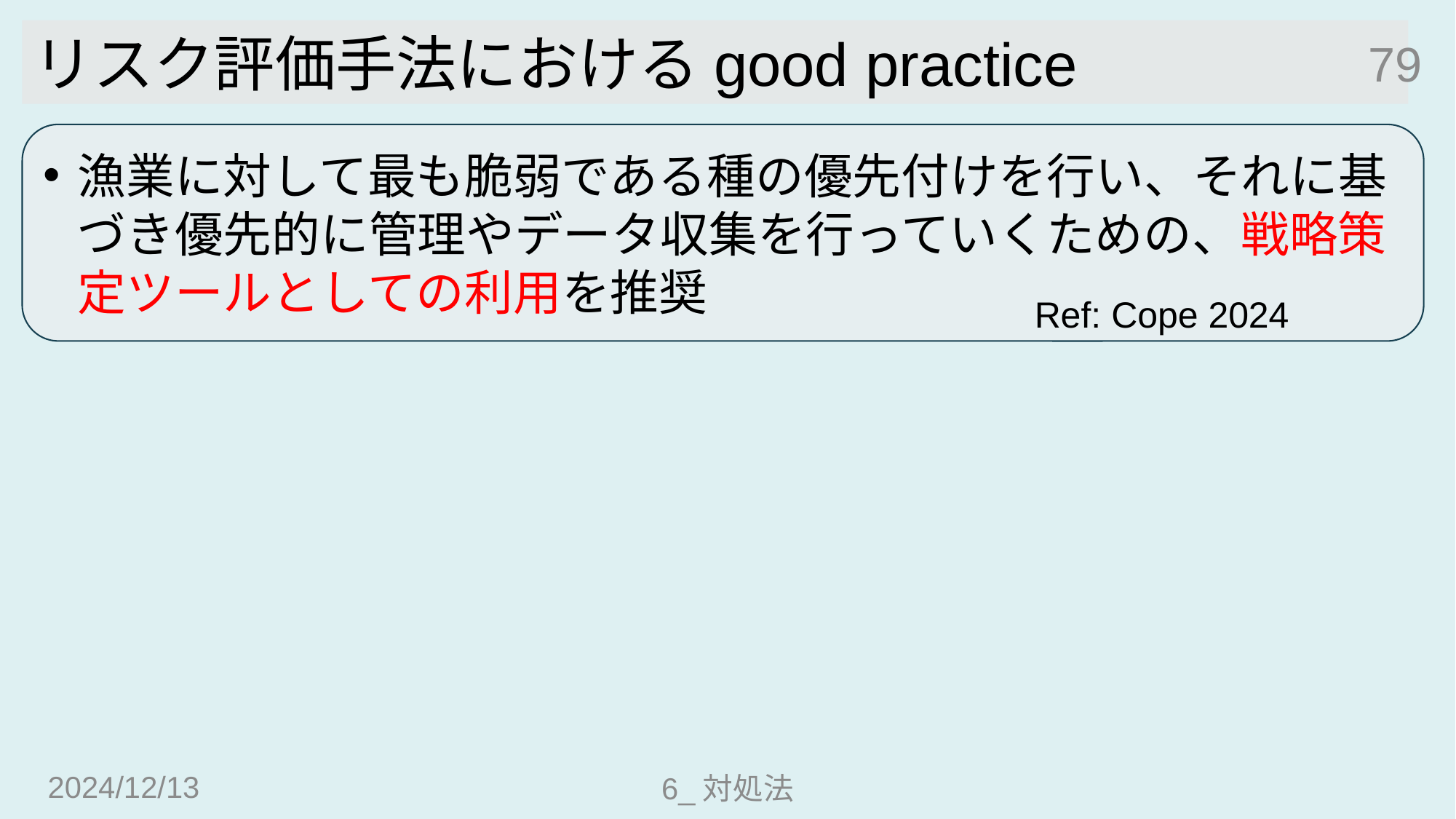

リスク評価手法におけるgood practice
79
漁業に対して最も脆弱である種の優先付けを行い、それに基づき優先的に管理やデータ収集を行っていくための、戦略策定ツールとしての利用を推奨
Ref: Cope 2024
2024/12/13
6_対処法